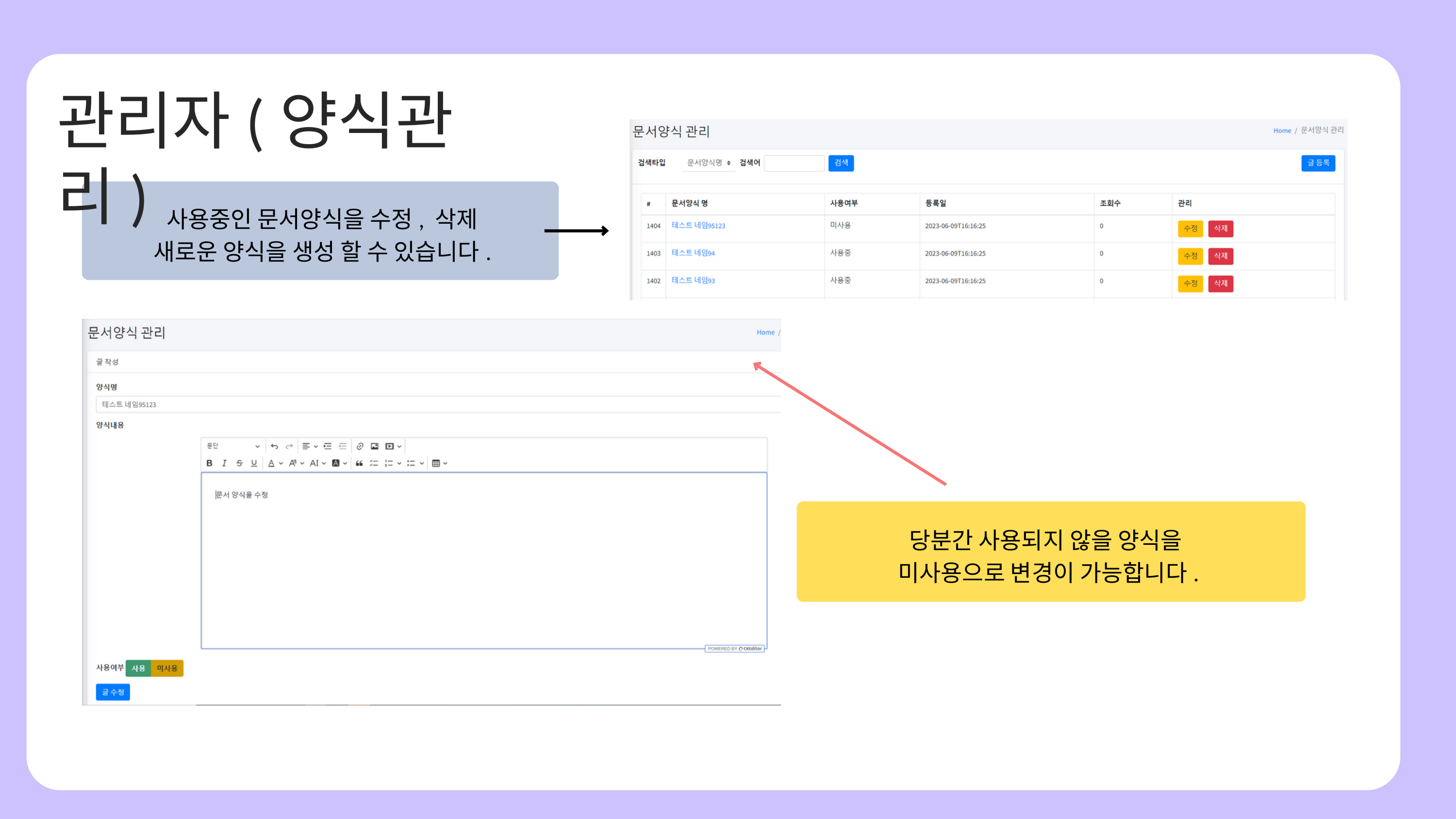

관리자(양식관리)

사용중인 문서양식을 수정, 삭제
새로운 양식을 생성 할 수 있습니다.

당분간 사용되지 않을 양식을
미사용으로 변경이 가능합니다.